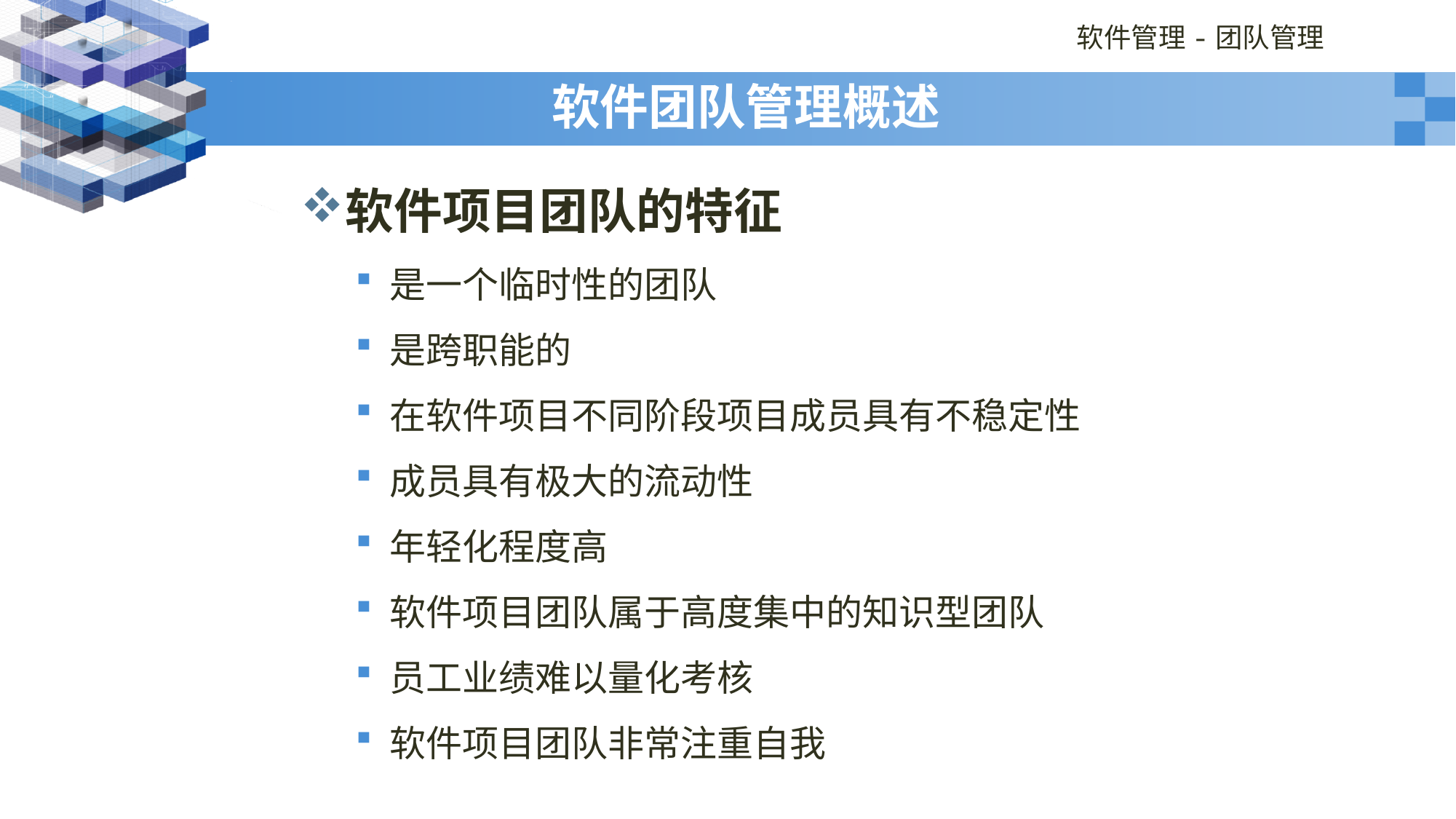

# 软件团队管理概述
软件项目团队的特征
是一个临时性的团队
是跨职能的
在软件项目不同阶段项目成员具有不稳定性
成员具有极大的流动性
年轻化程度高
软件项目团队属于高度集中的知识型团队
员工业绩难以量化考核
软件项目团队非常注重自我